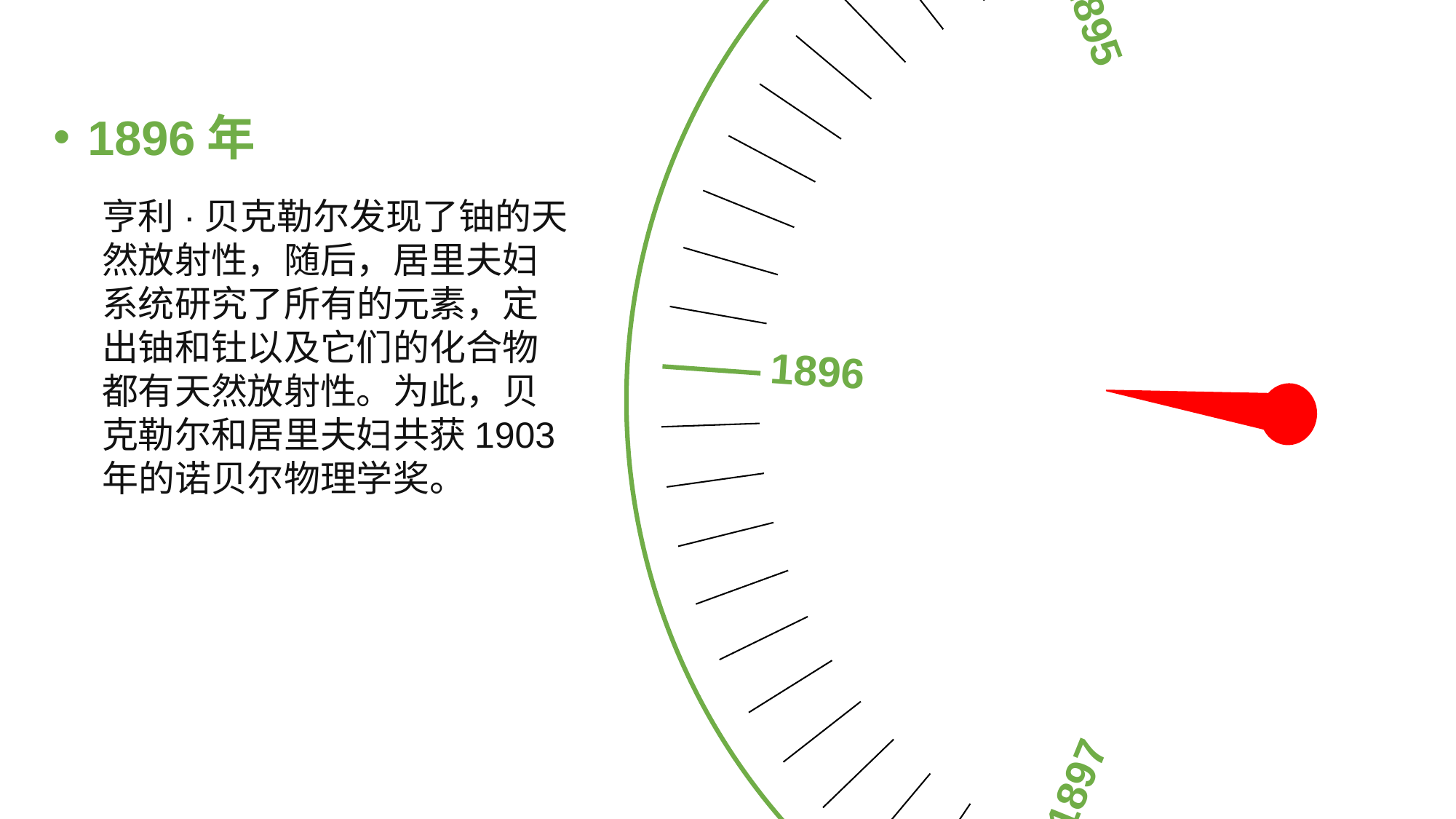

1897
1896
1898
1895
1894
1896年
亨利·贝克勒尔发现了铀的天然放射性，随后，居里夫妇系统研究了所有的元素，定出铀和钍以及它们的化合物都有天然放射性。为此，贝克勒尔和居里夫妇共获1903年的诺贝尔物理学奖。